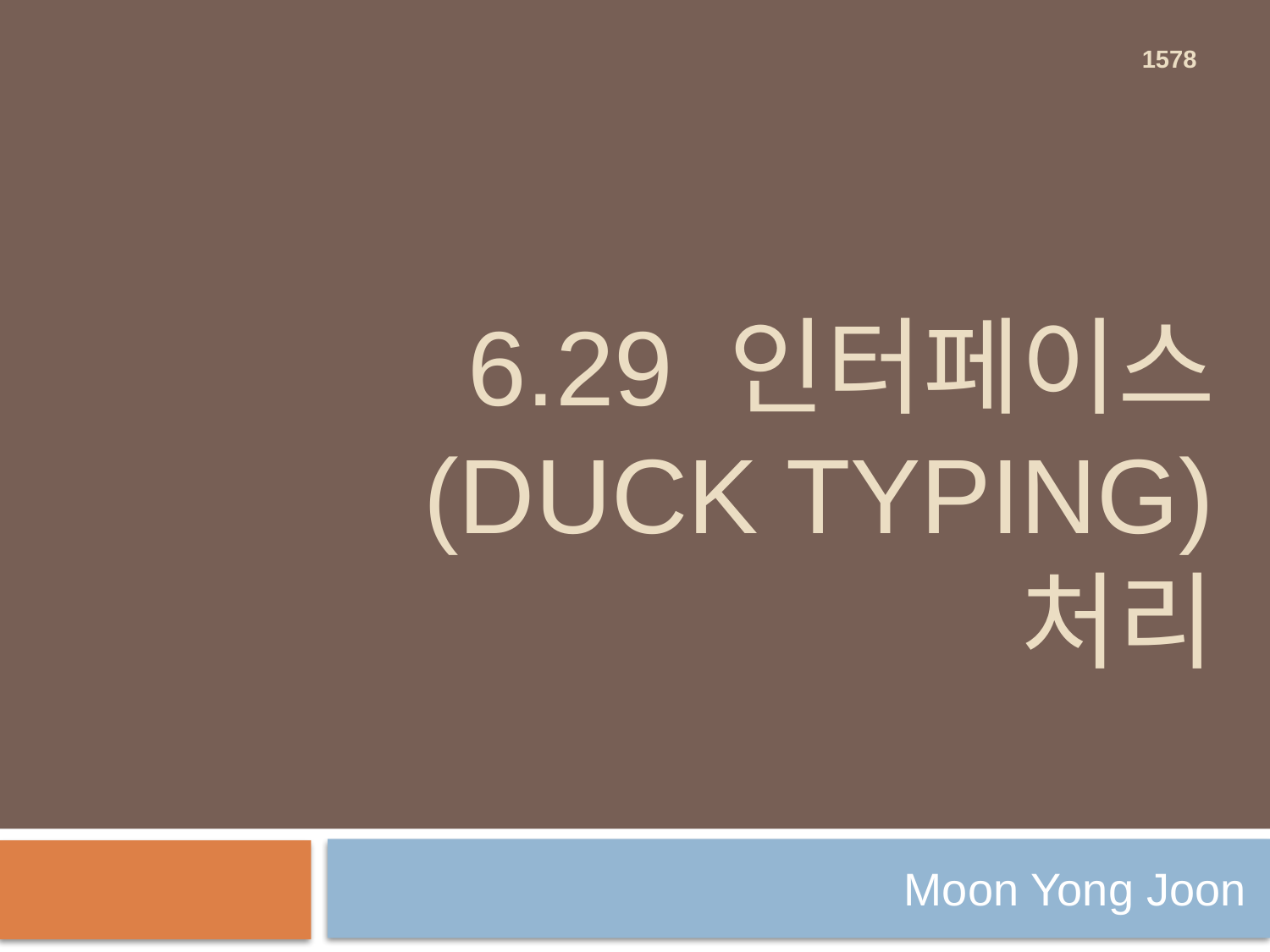

1578
# 6.29 인터페이스 (Duck typing) 처리
Moon Yong Joon